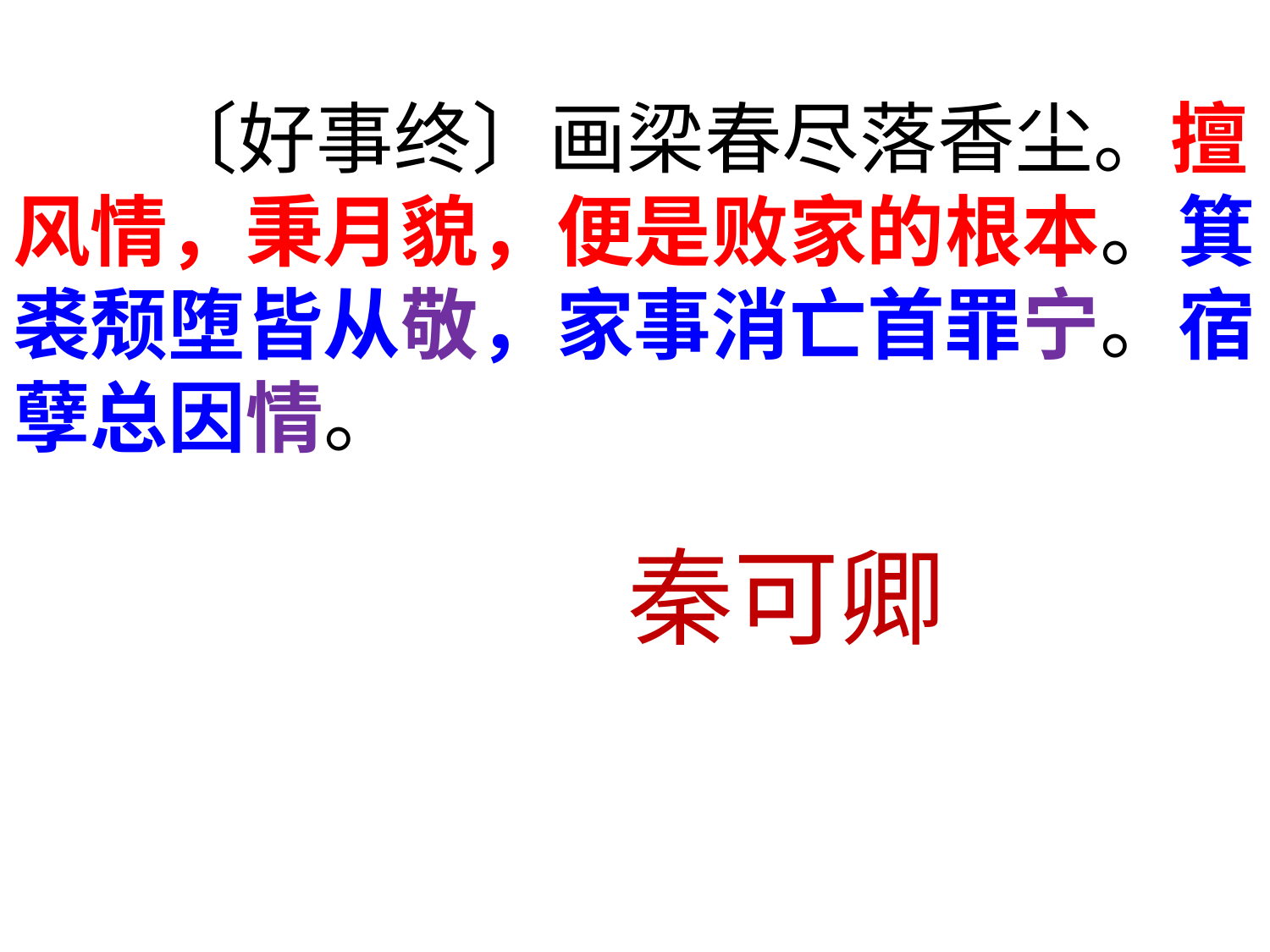

〔好事终〕画梁春尽落香尘。擅风情，秉月貌，便是败家的根本。箕裘颓堕皆从敬，家事消亡首罪宁。宿孽总因情。
秦可卿